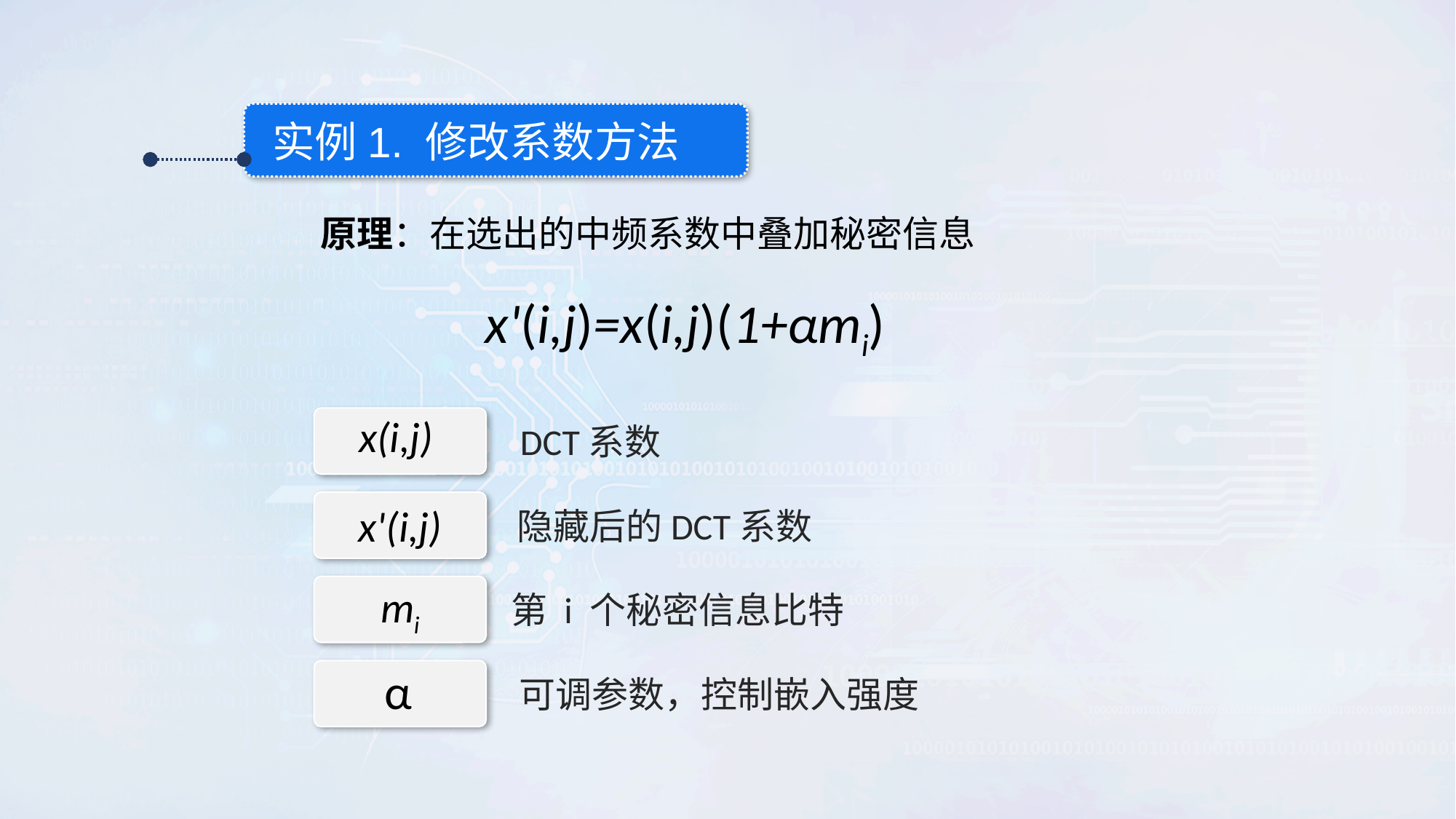

实例1. 修改系数方法

原理：在选出的中频系数中叠加秘密信息
x'(i,j)=x(i,j)(1+αmi)
x(i,j)

DCT系数

隐藏后的DCT系数
x'(i,j)
mi
第 i 个秘密信息比特
α

可调参数，控制嵌入强度